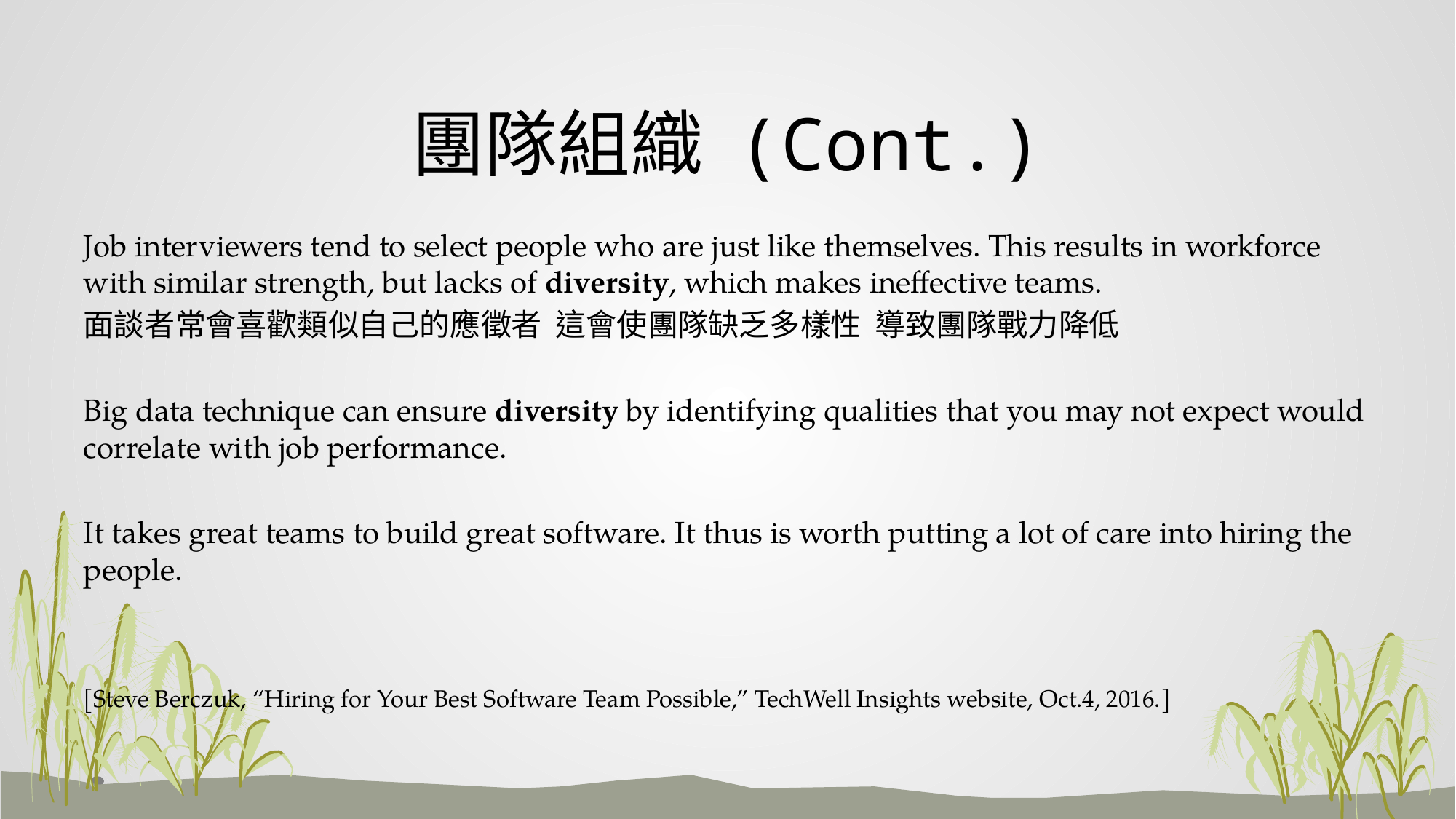

# 團隊組織 (Cont.)
Job interviewers tend to select people who are just like themselves. This results in workforce with similar strength, but lacks of diversity, which makes ineffective teams.
面談者常會喜歡類似自己的應徵者  這會使團隊缺乏多樣性  導致團隊戰力降低

Big data technique can ensure diversity by identifying qualities that you may not expect would correlate with job performance.

It takes great teams to build great software. It thus is worth putting a lot of care into hiring the people.

[Steve Berczuk, “Hiring for Your Best Software Team Possible,” TechWell Insights website, Oct.4, 2016.]